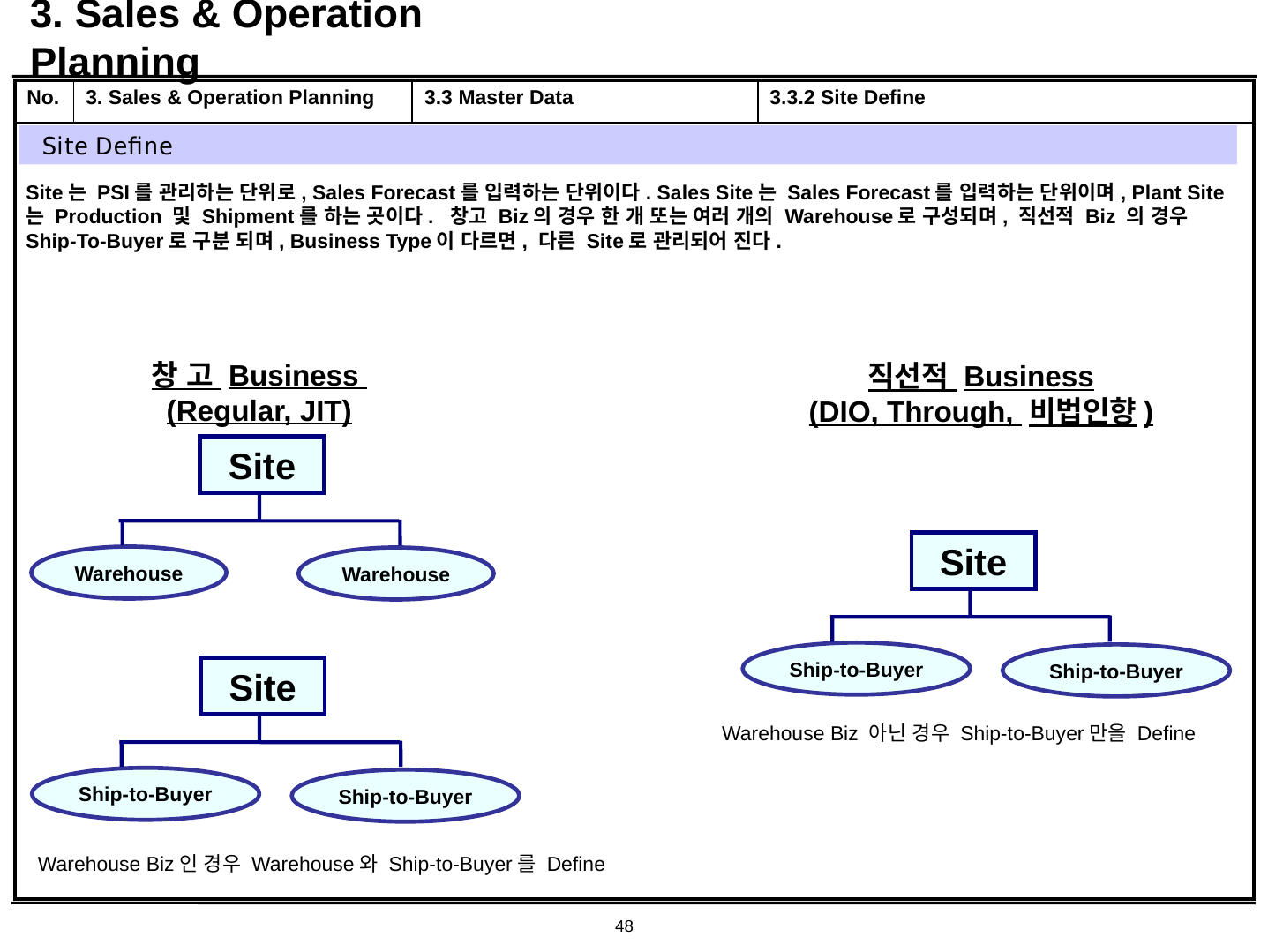

# 3. Sales & Operation Planning
| No. | 3. Sales & Operation Planning | 3.3 Master Data | 3.3.2 Site Define |
| --- | --- | --- | --- |
|  |  |  |  |
Site Define
Site는 PSI를 관리하는 단위로, Sales Forecast를 입력하는 단위이다. Sales Site는 Sales Forecast를 입력하는 단위이며, Plant Site는 Production 및 Shipment를 하는 곳이다.  창고 Biz의 경우 한 개 또는 여러 개의 Warehouse로 구성되며, 직선적 Biz 의 경우 Ship-To-Buyer로 구분 되며, Business Type이 다르면, 다른 Site로 관리되어 진다.
창 고 Business
(Regular, JIT)
직선적 Business
(DIO, Through, 비법인향)
Site

Site
Warehouse
Warehouse

Ship-to-Buyer
Ship-to-Buyer
Site
Warehouse Biz 아닌 경우 Ship-to-Buyer만을 Define

Ship-to-Buyer
Ship-to-Buyer
Warehouse Biz인 경우 Warehouse와 Ship-to-Buyer를 Define
48